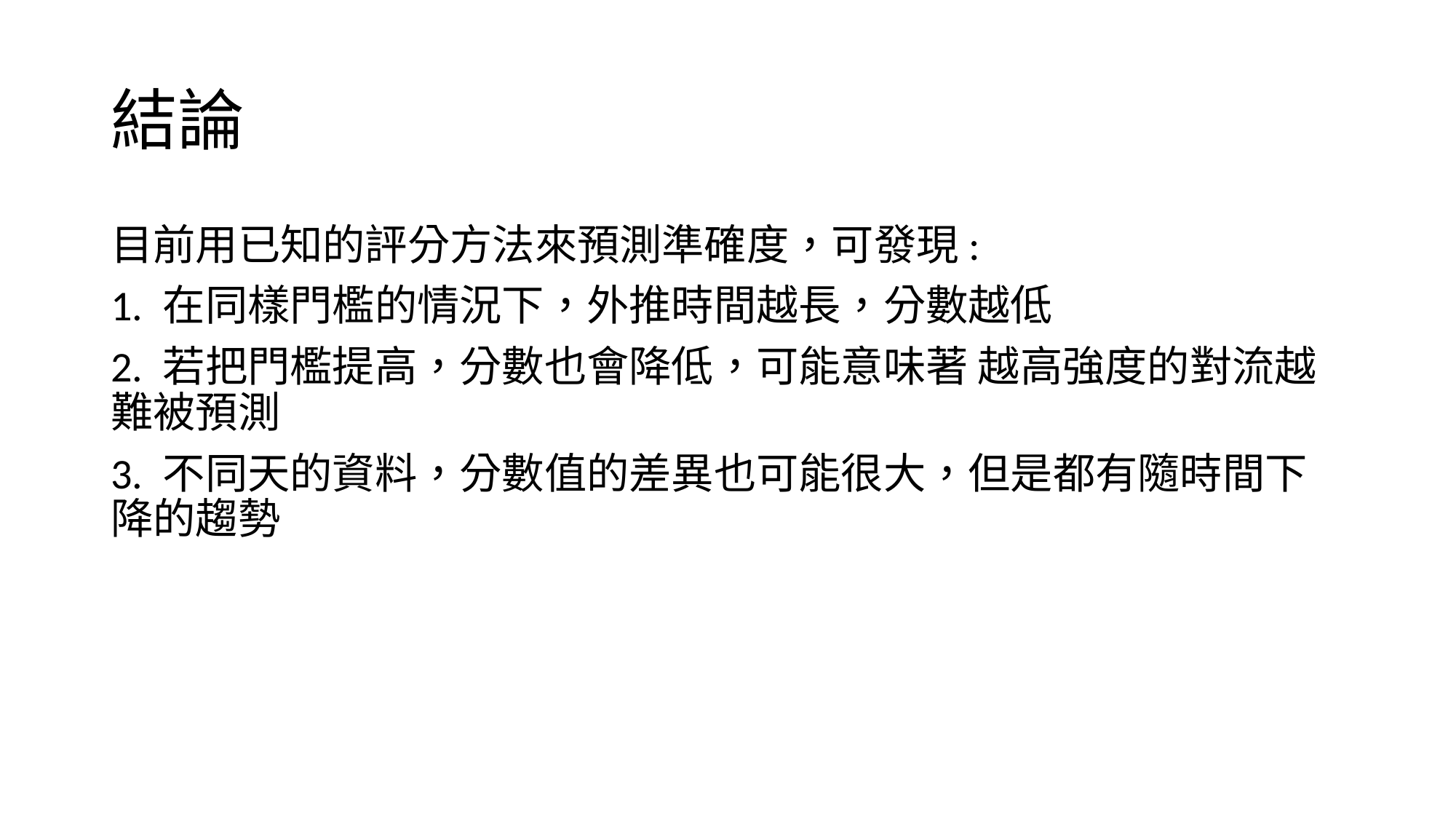

# 結論
目前用已知的評分方法來預測準確度，可發現:
1. 在同樣門檻的情況下，外推時間越長，分數越低
2. 若把門檻提高，分數也會降低，可能意味著 越高強度的對流越難被預測
3. 不同天的資料，分數值的差異也可能很大，但是都有隨時間下降的趨勢